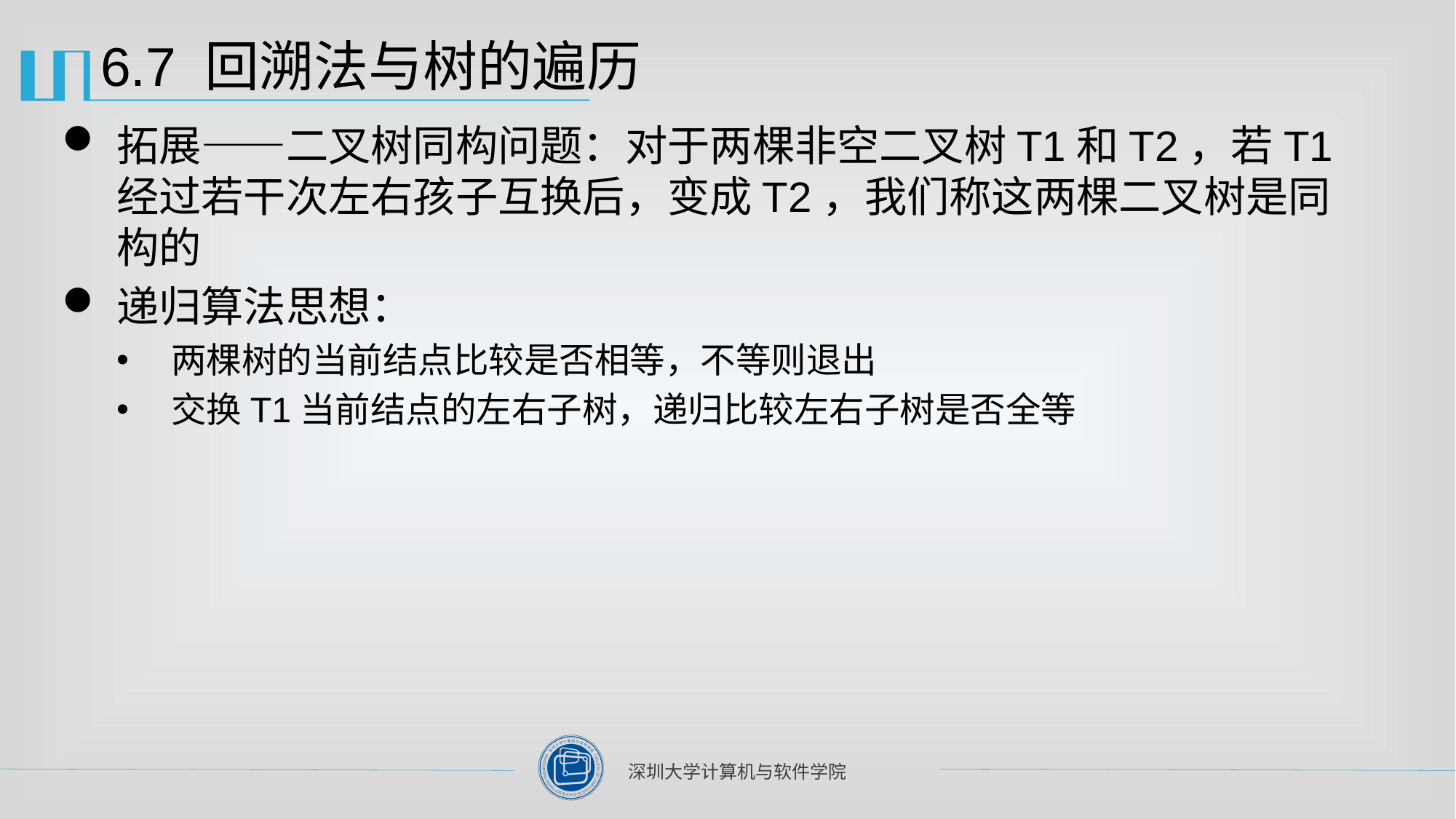

# 6.7 回溯法与树的遍历
拓展——二叉树同构问题：对于两棵非空二叉树T1和T2，若T1经过若干次左右孩子互换后，变成T2，我们称这两棵二叉树是同构的
递归算法思想：
两棵树的当前结点比较是否相等，不等则退出
交换T1当前结点的左右子树，递归比较左右子树是否全等

136